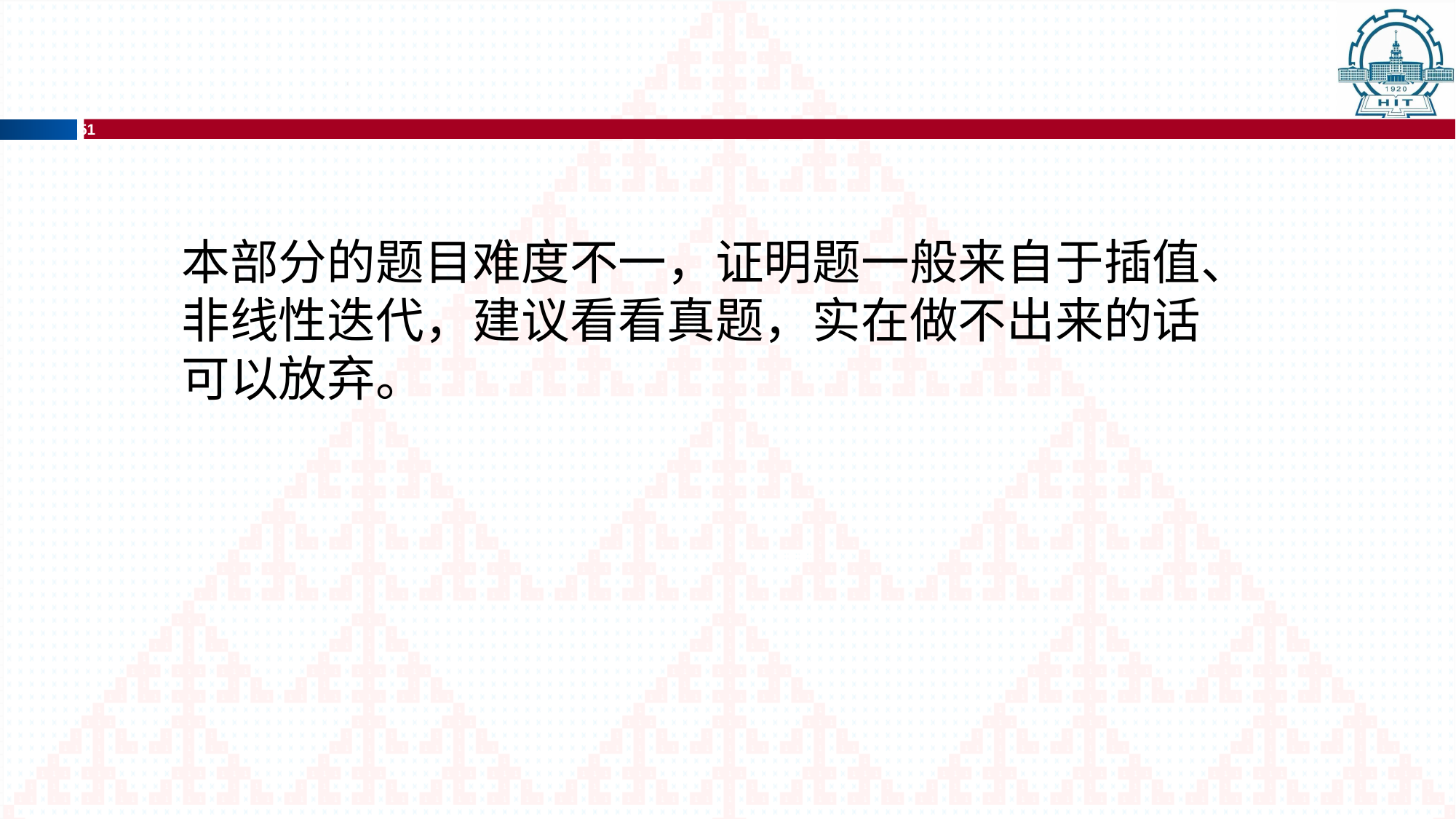

本部分的题目难度不一，证明题一般来自于插值、非线性迭代，建议看看真题，实在做不出来的话可以放弃。